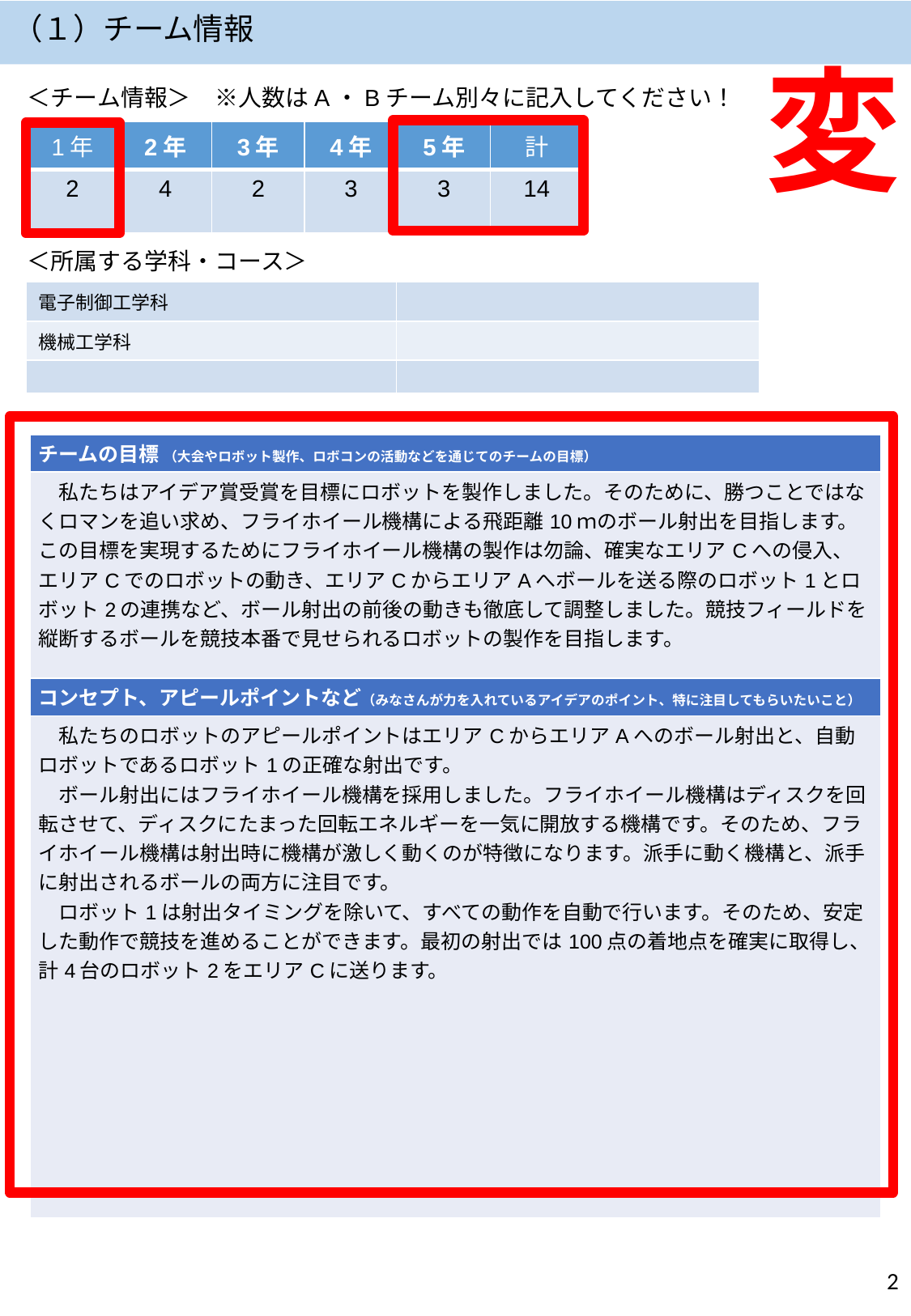

# （１）チーム情報
変
＜チーム情報＞　※人数はA・Bチーム別々に記入してください！

| 1年 | 2年 | 3年 | 4年 | 5年 | 計 |
| --- | --- | --- | --- | --- | --- |
| 2 | 4 | 2 | 3 | 3 | 14 |

＜所属する学科・コース＞
| 電子制御工学科 |  |
| --- | --- |
| 機械工学科 |  |
|  |  |

| チームの目標 （大会やロボット製作、ロボコンの活動などを通じてのチームの目標） |
| --- |
| 私たちはアイデア賞受賞を目標にロボットを製作しました。そのために、勝つことではなくロマンを追い求め、フライホイール機構による飛距離10ｍのボール射出を目指します。この目標を実現するためにフライホイール機構の製作は勿論、確実なエリアCへの侵入、エリアCでのロボットの動き、エリアCからエリアAへボールを送る際のロボット1とロボット2の連携など、ボール射出の前後の動きも徹底して調整しました。競技フィールドを縦断するボールを競技本番で見せられるロボットの製作を目指します。 |
| コンセプト、アピールポイントなど（みなさんが力を入れているアイデアのポイント、特に注目してもらいたいこと） |
| 私たちのロボットのアピールポイントはエリアCからエリアAへのボール射出と、自動ロボットであるロボット1の正確な射出です。 　ボール射出にはフライホイール機構を採用しました。フライホイール機構はディスクを回転させて、ディスクにたまった回転エネルギーを一気に開放する機構です。そのため、フライホイール機構は射出時に機構が激しく動くのが特徴になります。派手に動く機構と、派手に射出されるボールの両方に注目です。 　ロボット1は射出タイミングを除いて、すべての動作を自動で行います。そのため、安定した動作で競技を進めることができます。最初の射出では100点の着地点を確実に取得し、計4台のロボット2をエリアCに送ります。 |
2